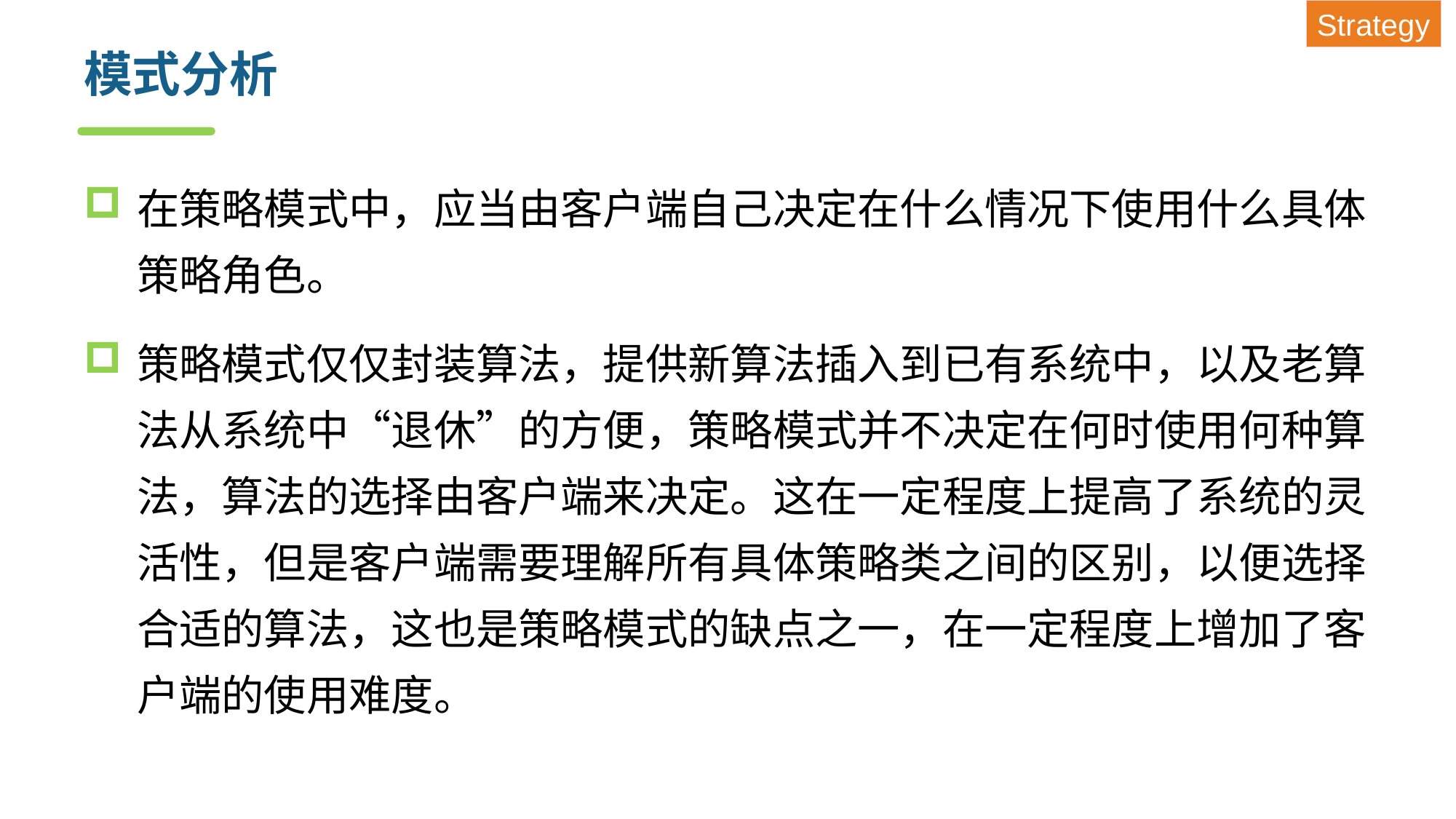

Strategy
# 模式分析
在策略模式中，应当由客户端自己决定在什么情况下使用什么具体策略角色。
策略模式仅仅封装算法，提供新算法插入到已有系统中，以及老算法从系统中“退休”的方便，策略模式并不决定在何时使用何种算法，算法的选择由客户端来决定。这在一定程度上提高了系统的灵活性，但是客户端需要理解所有具体策略类之间的区别，以便选择合适的算法，这也是策略模式的缺点之一，在一定程度上增加了客户端的使用难度。
198